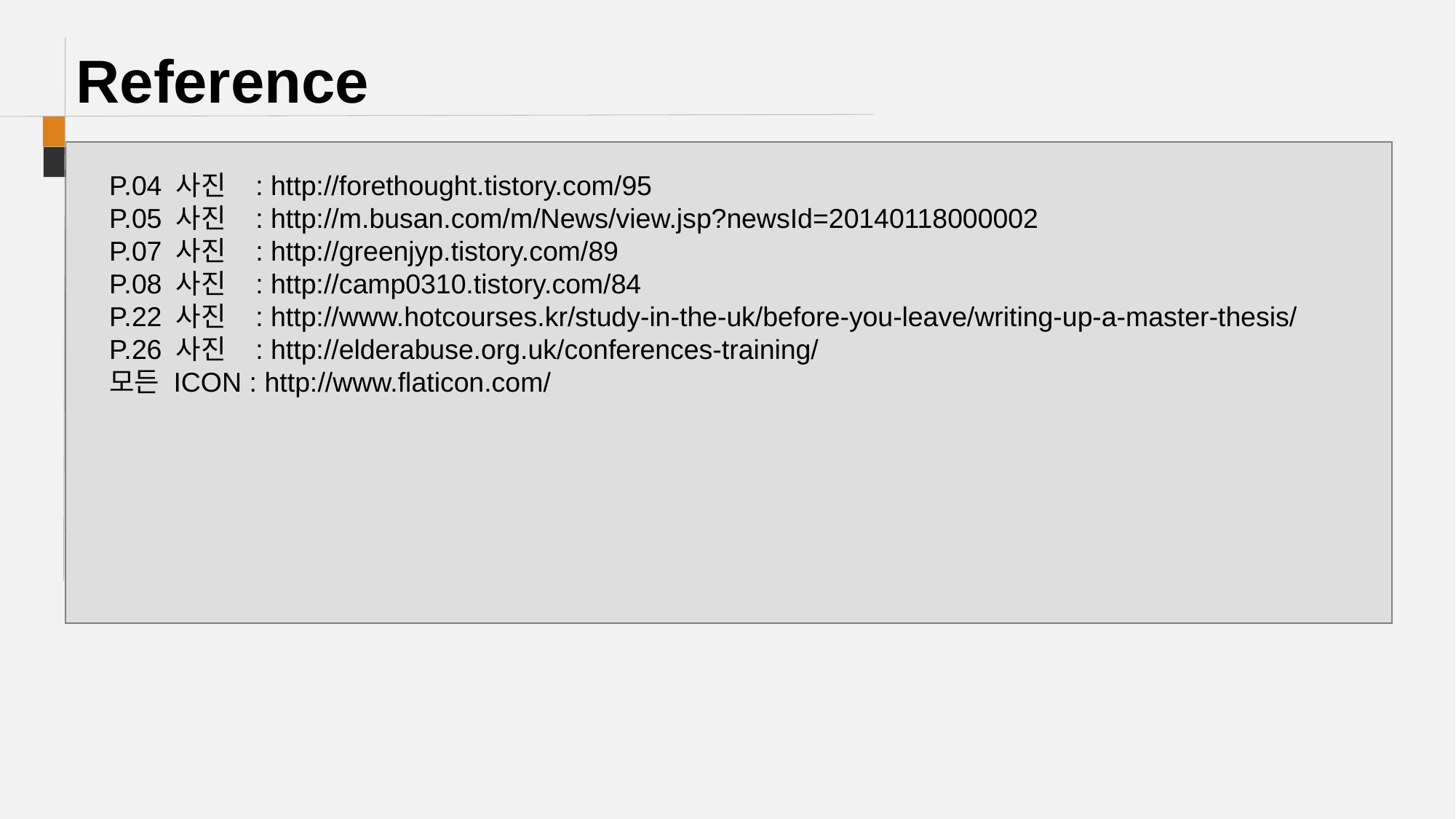

Reference

P.04 사진   : http://forethought.tistory.com/95
P.05 사진   : http://m.busan.com/m/News/view.jsp?newsId=20140118000002
P.07 사진   : http://greenjyp.tistory.com/89
P.08 사진   : http://camp0310.tistory.com/84
P.22 사진   : http://www.hotcourses.kr/study-in-the-uk/before-you-leave/writing-up-a-master-thesis/
P.26 사진   : http://elderabuse.org.uk/conferences-training/
모든 ICON : http://www.flaticon.com/